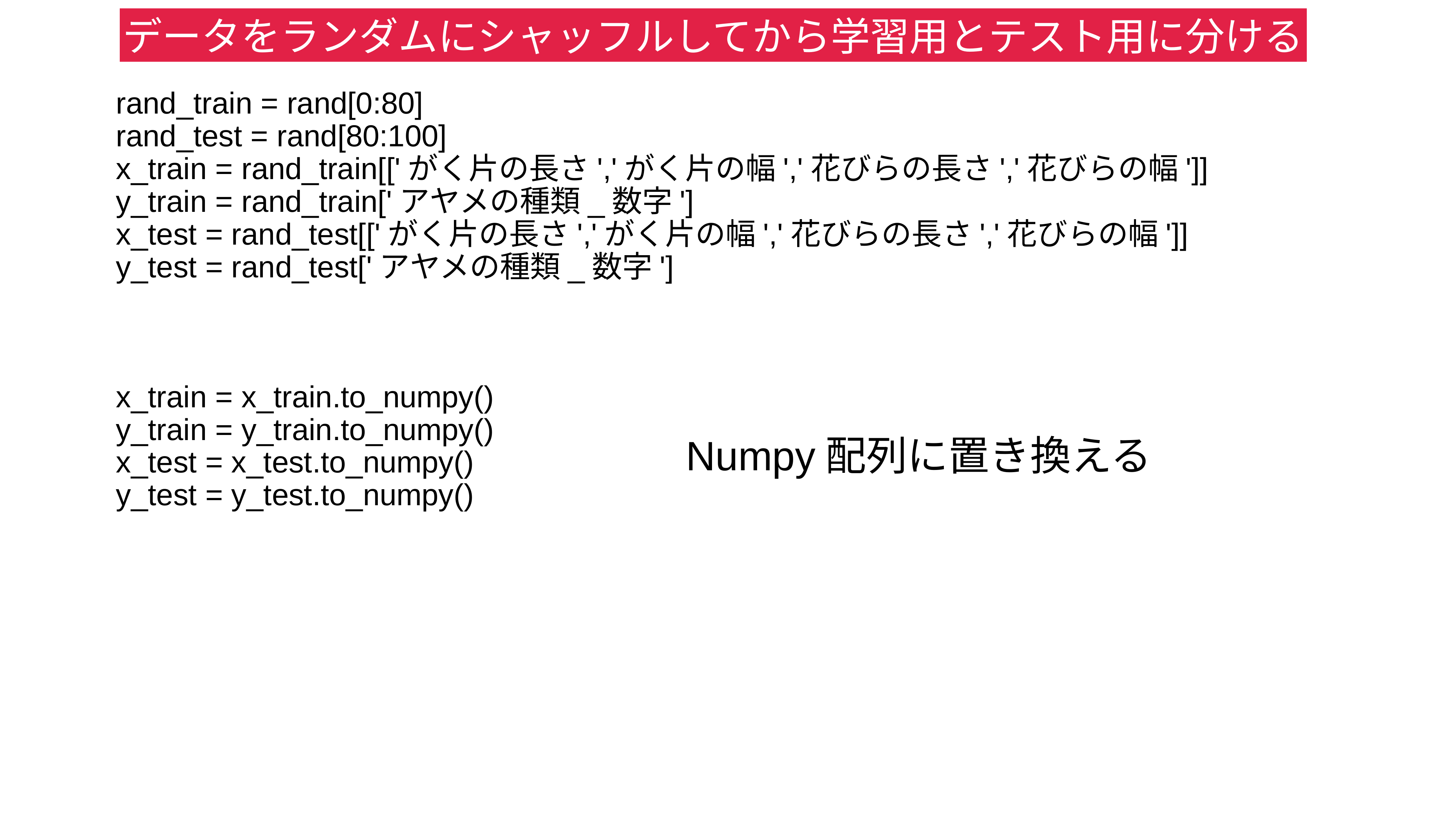

データをランダムにシャッフルしてから学習用とテスト用に分ける
rand_train = rand[0:80]
rand_test = rand[80:100]
x_train = rand_train[['がく片の長さ','がく片の幅','花びらの長さ','花びらの幅']]
y_train = rand_train['アヤメの種類_数字']
x_test = rand_test[['がく片の長さ','がく片の幅','花びらの長さ','花びらの幅']]
y_test = rand_test['アヤメの種類_数字']
x_train = x_train.to_numpy()
y_train = y_train.to_numpy()
x_test = x_test.to_numpy()
y_test = y_test.to_numpy()
Numpy配列に置き換える